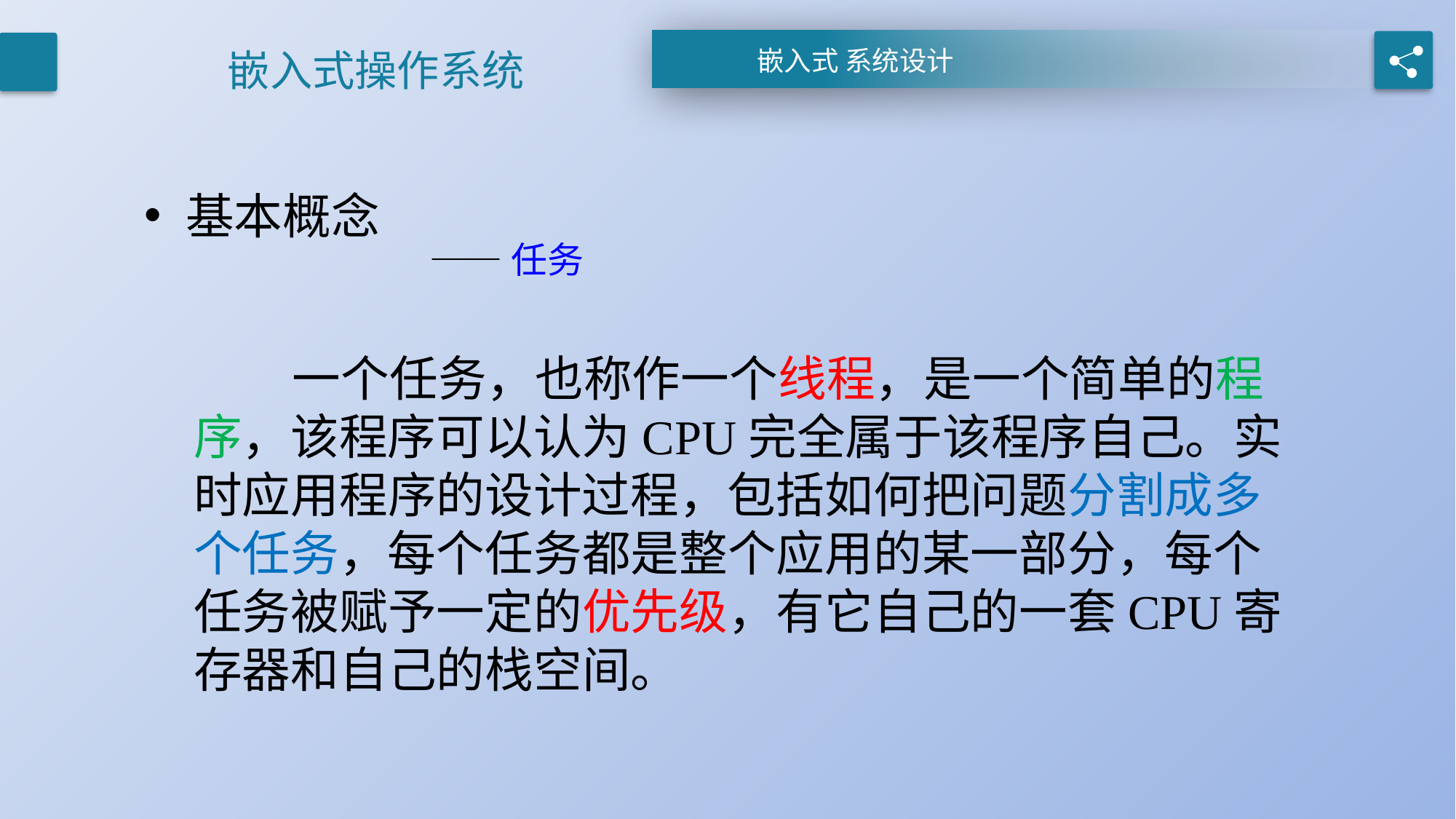

# 嵌入式操作系统
基本概念
——任务
        一个任务，也称作一个线程，是一个简单的程序，该程序可以认为CPU完全属于该程序自己。实时应用程序的设计过程，包括如何把问题分割成多个任务，每个任务都是整个应用的某一部分，每个任务被赋予一定的优先级，有它自己的一套CPU寄存器和自己的栈空间。